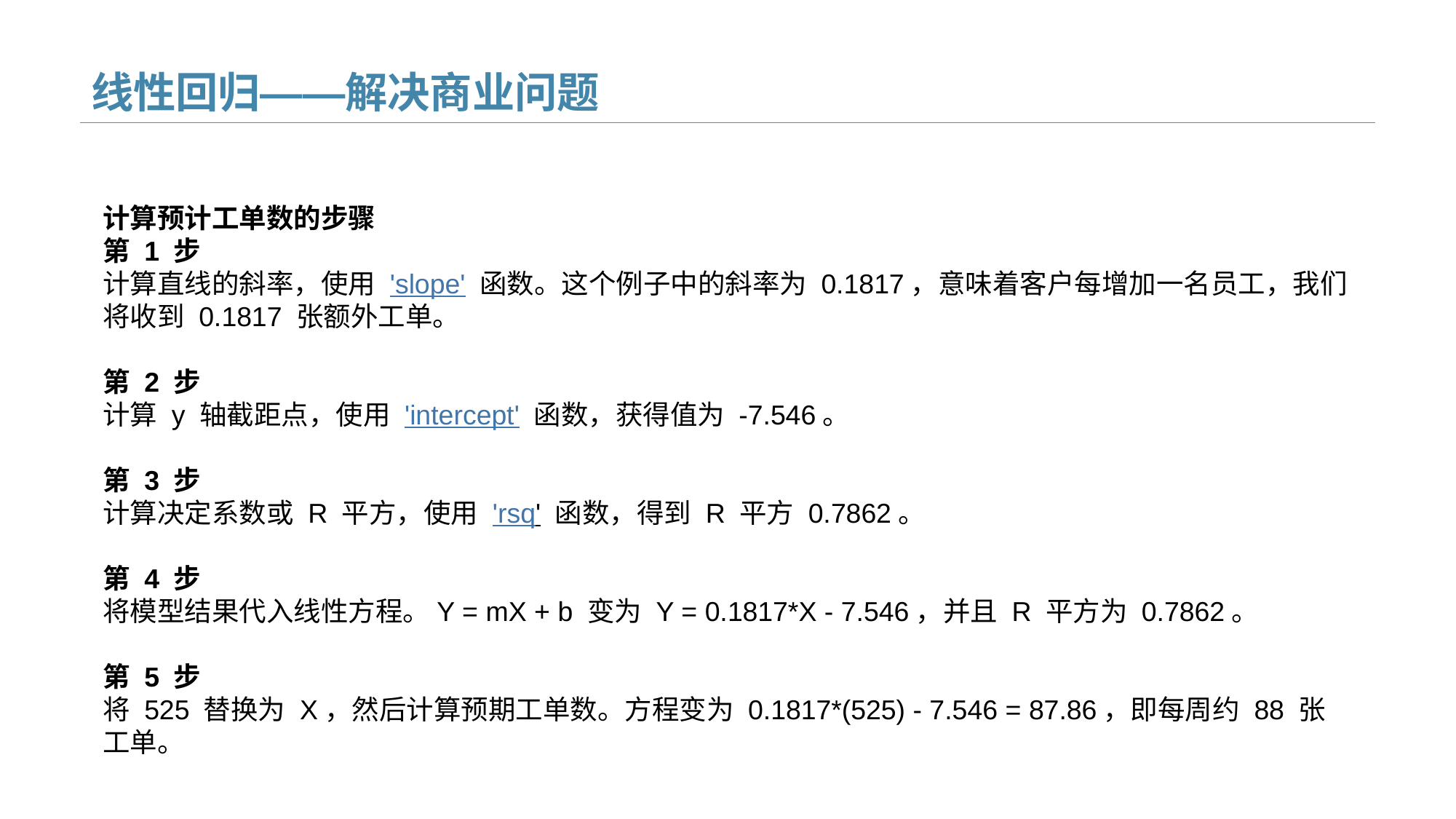

# 线性回归——解决商业问题
计算预计工单数的步骤
第 1 步
计算直线的斜率，使用 'slope' 函数。这个例子中的斜率为 0.1817，意味着客户每增加一名员工，我们将收到 0.1817 张额外工单。

第 2 步
计算 y 轴截距点，使用 'intercept' 函数，获得值为 -7.546。

第 3 步
计算决定系数或 R 平方，使用 'rsq' 函数，得到 R 平方 0.7862。

第 4 步
将模型结果代入线性方程。Y = mX + b 变为 Y = 0.1817*X - 7.546，并且 R 平方为 0.7862。

第 5 步
将 525 替换为 X，然后计算预期工单数。方程变为 0.1817*(525) - 7.546 = 87.86，即每周约 88 张工单。